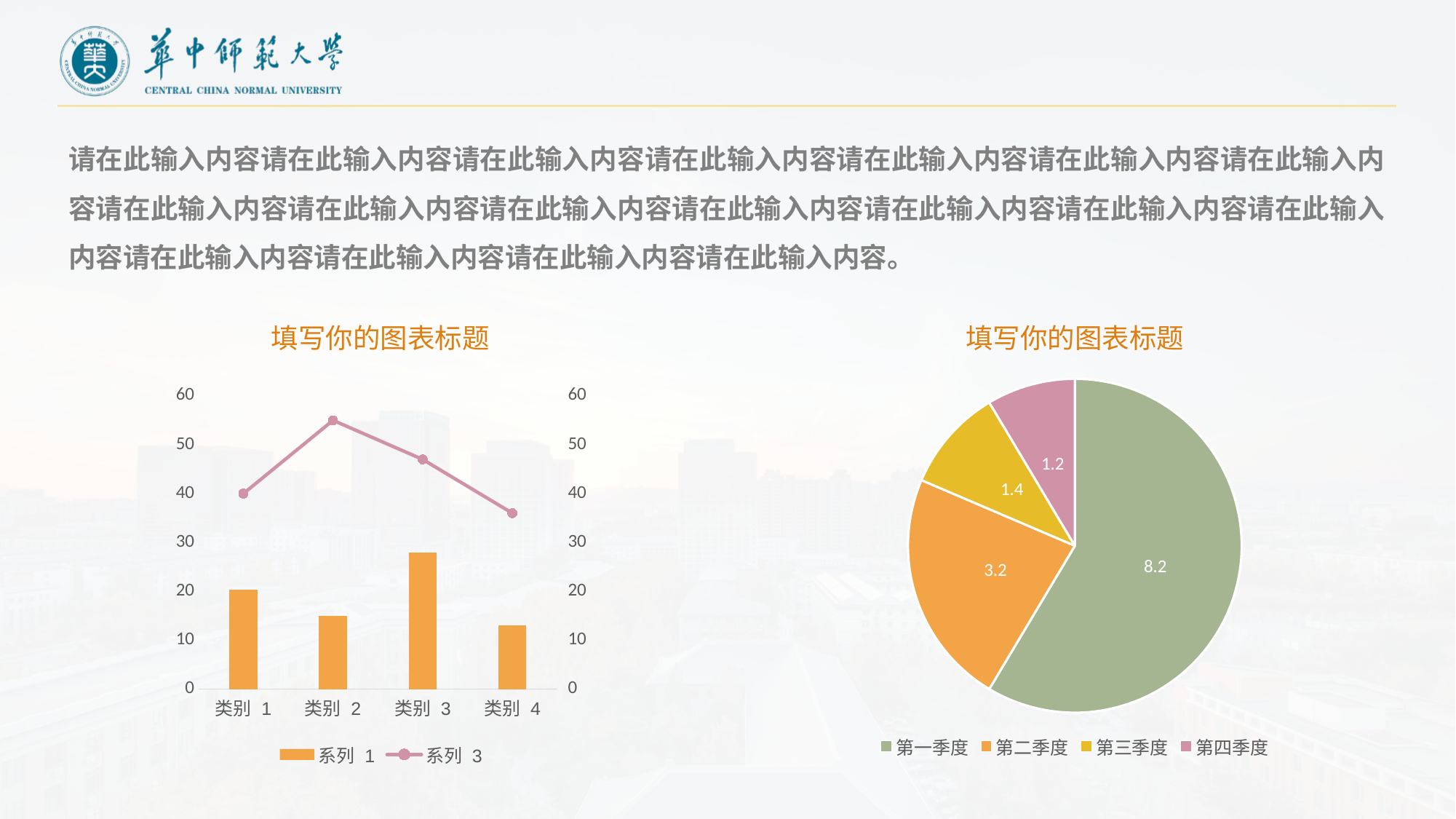

请在此输入内容请在此输入内容请在此输入内容请在此输入内容请在此输入内容请在此输入内容请在此输入内容请在此输入内容请在此输入内容请在此输入内容请在此输入内容请在此输入内容请在此输入内容请在此输入内容请在此输入内容请在此输入内容请在此输入内容请在此输入内容。

填写你的图表标题
填写你的图表标题

[unsupported chart]

### Chart

| Category | 系列 1 | 系列 3 |
|---|---|---|
| 类别 1 | 20.3 | 40.0 |
| 类别 2 | 15.0 | 55.0 |
| 类别 3 | 28.0 | 47.0 |
| 类别 4 | 13.0 | 36.0 |
14